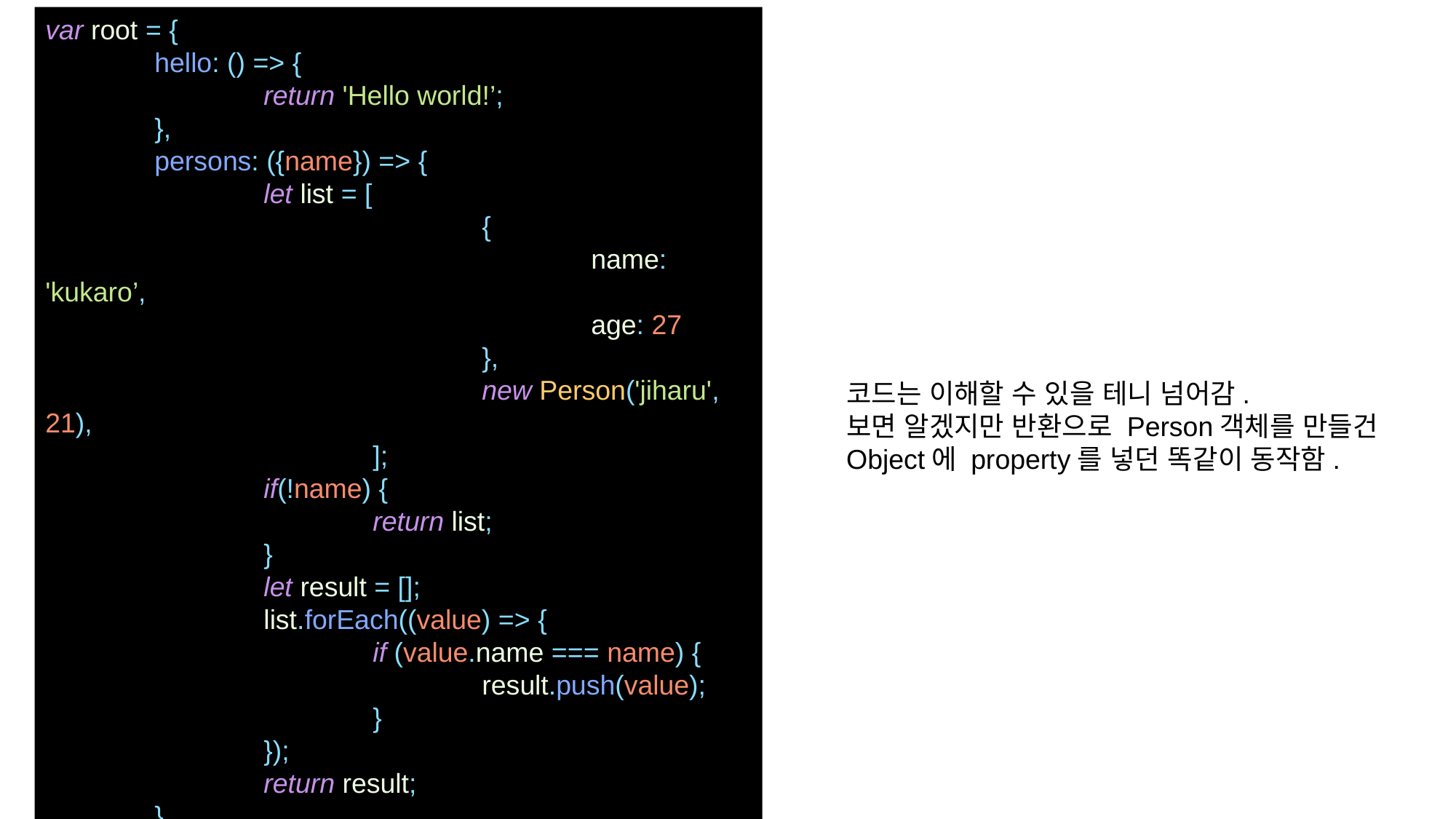

var root = {
	hello: () => {
		return 'Hello world!’;
	},
	persons: ({name}) => {
		let list = [
				{
					name: 'kukaro’,
					age: 27
				},
				new Person('jiharu', 21),
			];
		if(!name) {
			return list;
		}
		let result = [];
		list.forEach((value) => {
			if (value.name === name) {
				result.push(value);
			}
		});
		return result;
	}
};
코드는 이해할 수 있을 테니 넘어감.
보면 알겠지만 반환으로 Person객체를 만들건 Object에 property를 넣던 똑같이 동작함.